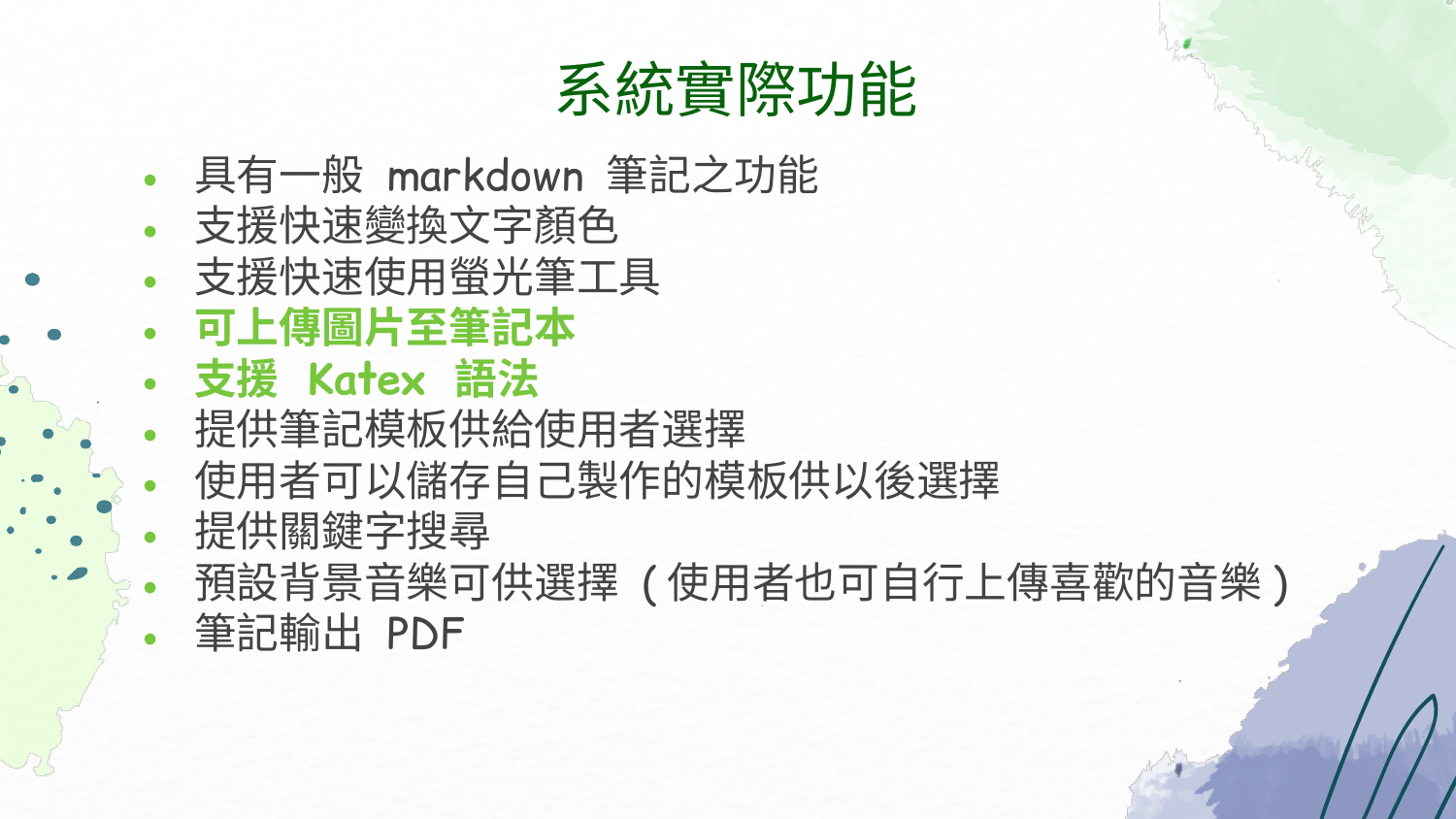

# 系統實際功能
具有一般 markdown 筆記之功能
支援快速變換文字顏色
支援快速使用螢光筆工具
可上傳圖片至筆記本
支援 Katex 語法
提供筆記模板供給使用者選擇
使用者可以儲存自己製作的模板供以後選擇
提供關鍵字搜尋
預設背景音樂可供選擇 (使用者也可自行上傳喜歡的音樂)
筆記輸出 PDF